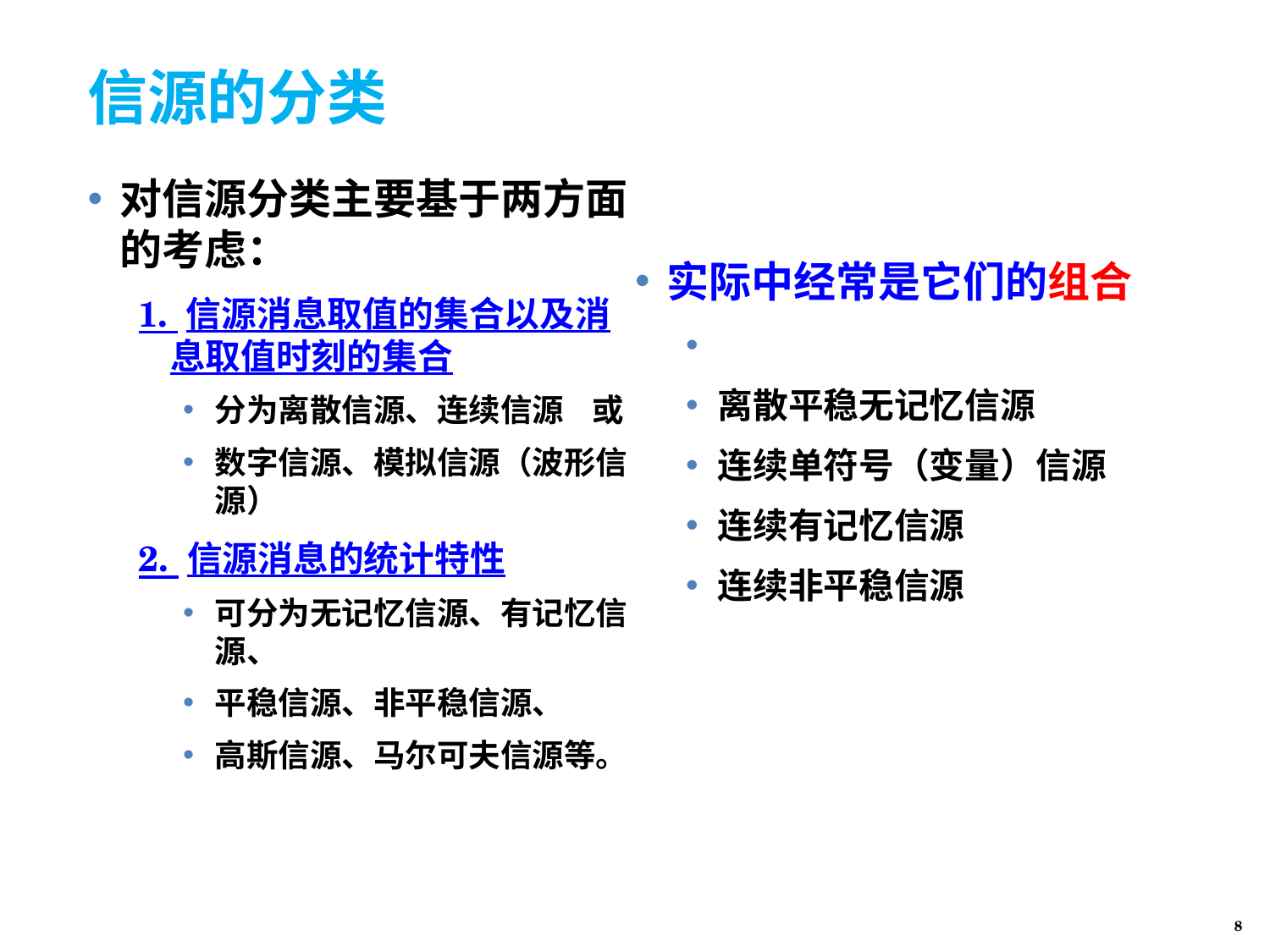

# 信源的分类
对信源分类主要基于两方面的考虑：
1. 信源消息取值的集合以及消息取值时刻的集合
分为离散信源、连续信源    或
数字信源、模拟信源（波形信源）
2. 信源消息的统计特性
可分为无记忆信源、有记忆信源、
平稳信源、非平稳信源、
高斯信源、马尔可夫信源等。

实际中经常是它们的组合
单符号离散信源
离散平稳无记忆信源
连续单符号（变量）信源
连续有记忆信源
连续非平稳信源
8